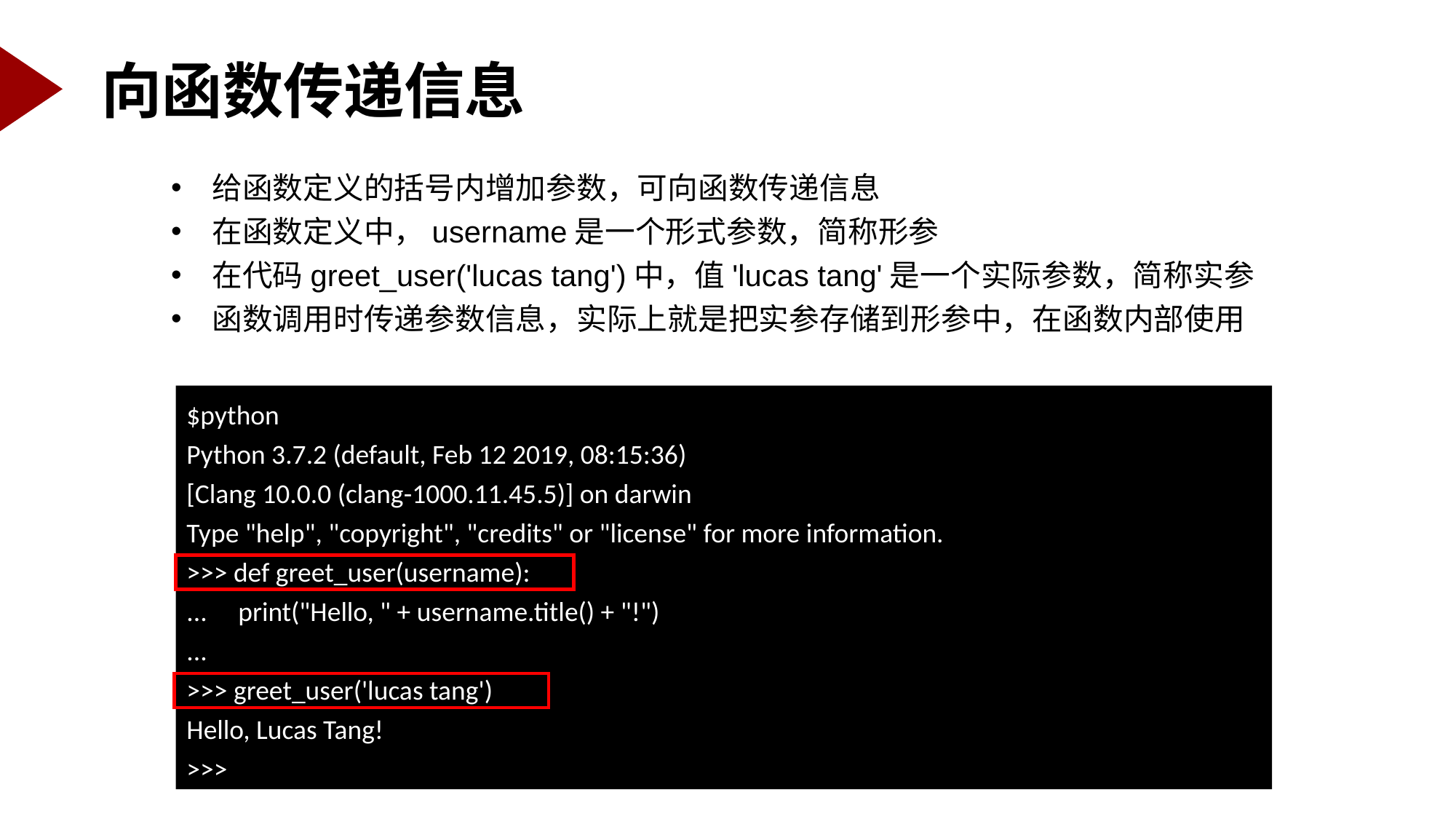

向函数传递信息

给函数定义的括号内增加参数，可向函数传递信息
在函数定义中，username是一个形式参数，简称形参
在代码greet_user('lucas tang')中，值'lucas tang'是一个实际参数，简称实参
函数调用时传递参数信息，实际上就是把实参存储到形参中，在函数内部使用
$python
Python 3.7.2 (default, Feb 12 2019, 08:15:36)
[Clang 10.0.0 (clang-1000.11.45.5)] on darwin
Type "help", "copyright", "credits" or "license" for more information.
>>> def greet_user(username):
...     print("Hello, " + username.title() + "!")
...
>>> greet_user('lucas tang')
Hello, Lucas Tang!
>>>